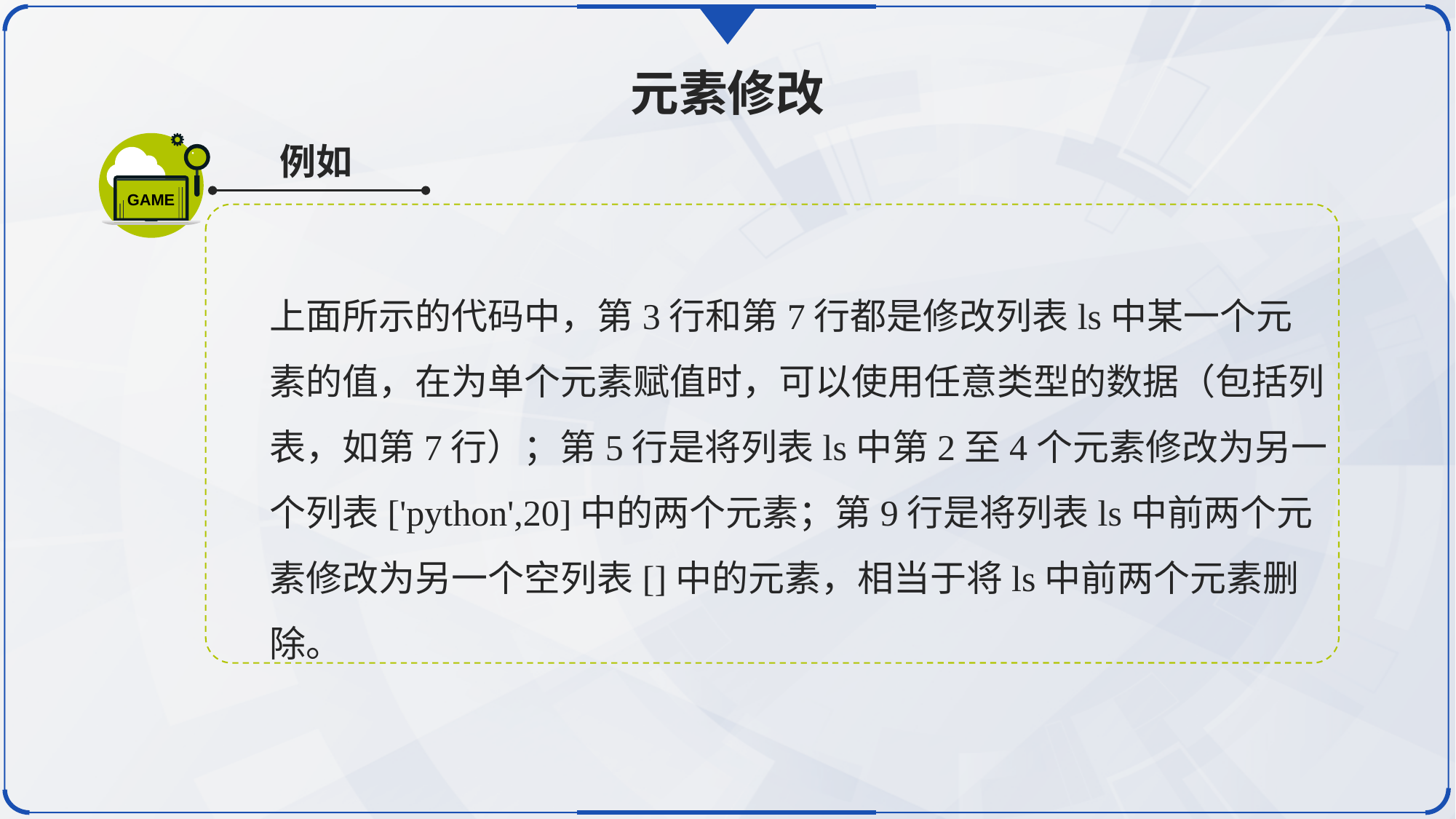

元素修改

GAME
例如

上面所示的代码中，第3行和第7行都是修改列表ls中某一个元素的值，在为单个元素赋值时，可以使用任意类型的数据（包括列表，如第7行）；第5行是将列表ls中第2至4个元素修改为另一个列表['python',20]中的两个元素；第9行是将列表ls中前两个元素修改为另一个空列表[]中的元素，相当于将ls中前两个元素删除。